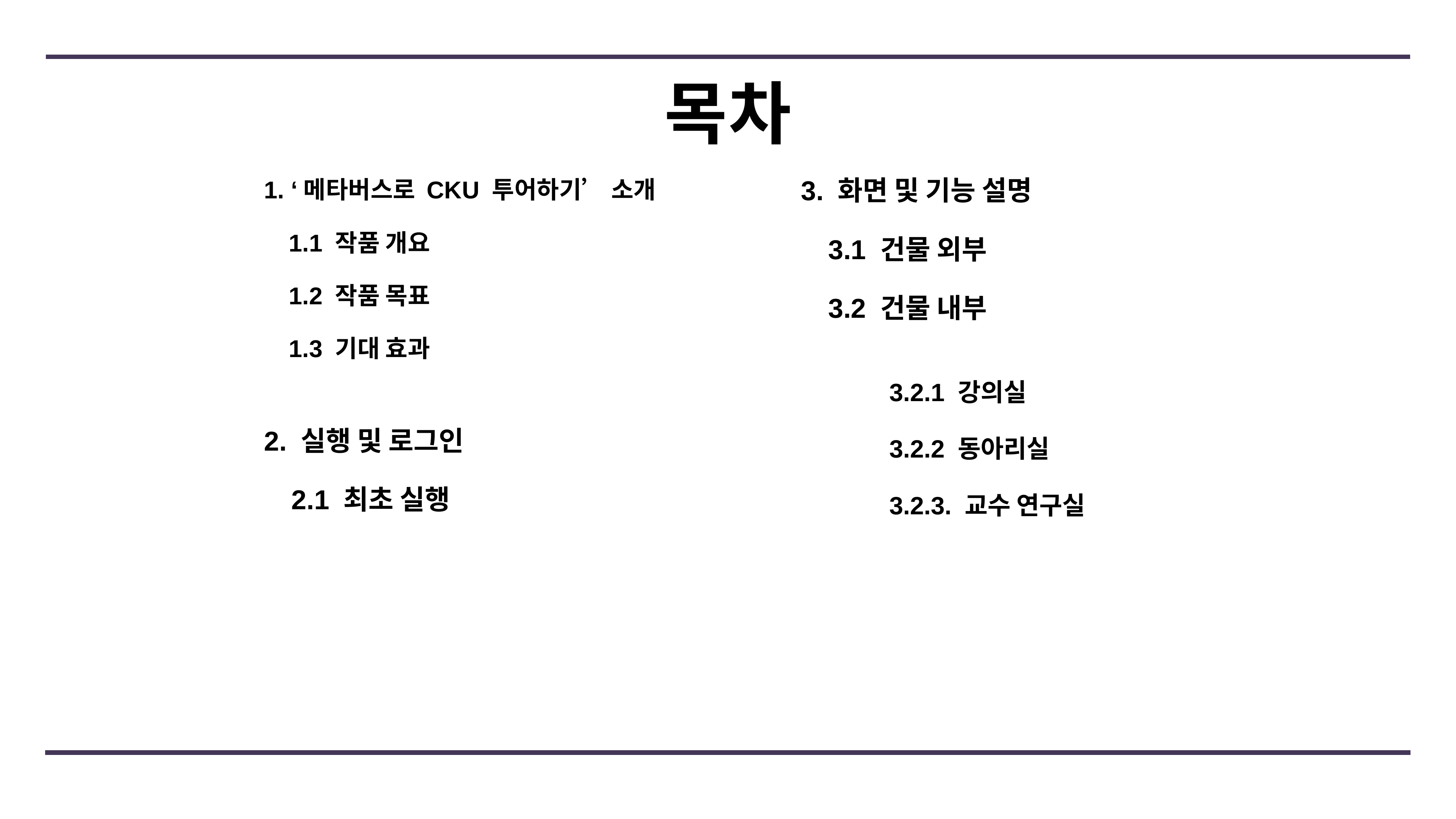

# 목차
3. 화면 및 기능 설명
3.1 건물 외부
3.2 건물 내부
1. ‘메타버스로 CKU 투어하기’ 소개
1.1 작품 개요
1.2 작품 목표
1.3 기대 효과
3.2.1 강의실
3.2.2 동아리실
3.2.3. 교수 연구실
2. 실행 및 로그인
2.1 최초 실행